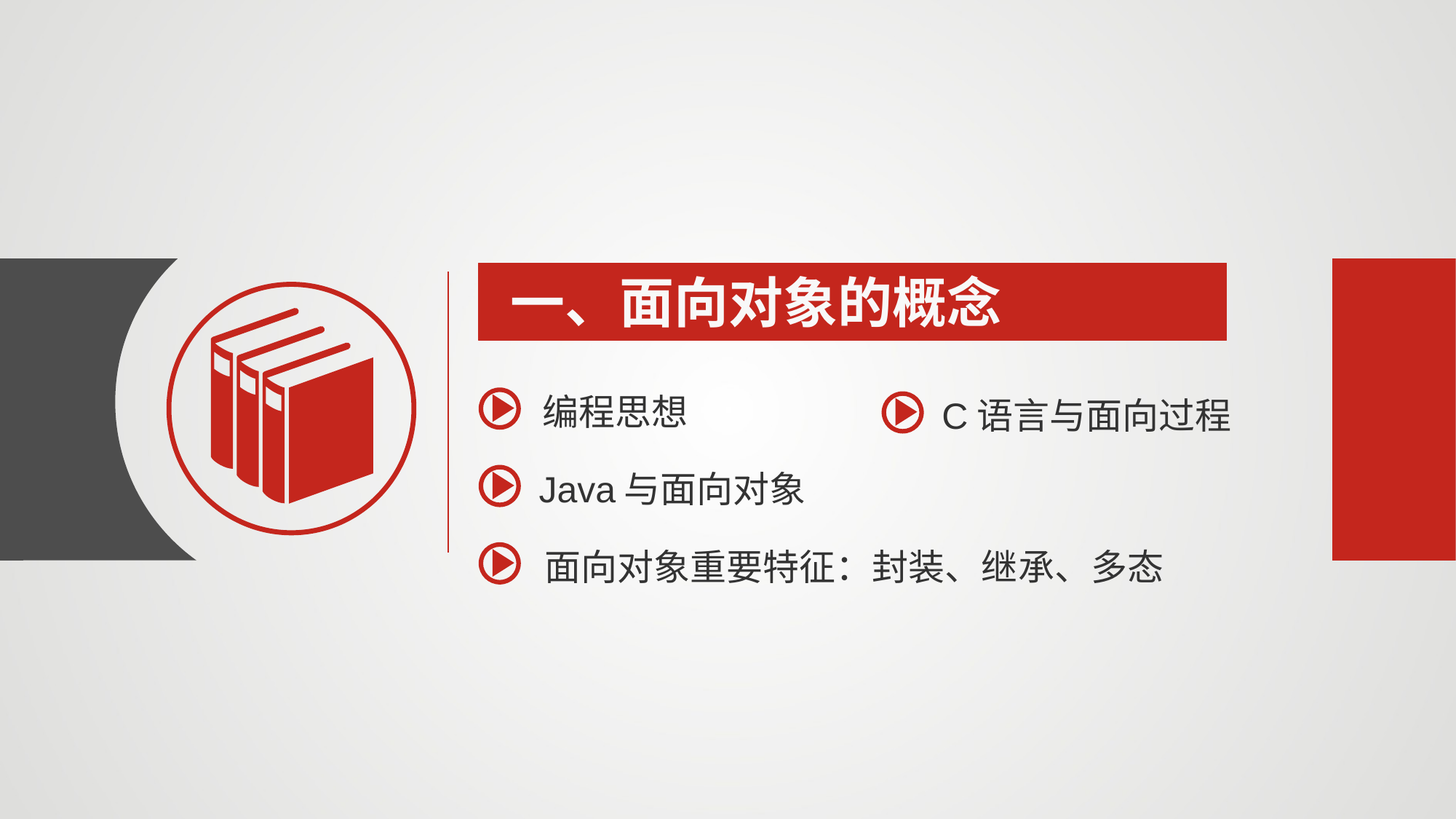

一、面向对象的概念

编程思想

C语言与面向过程

Java与面向对象

面向对象重要特征：封装、继承、多态